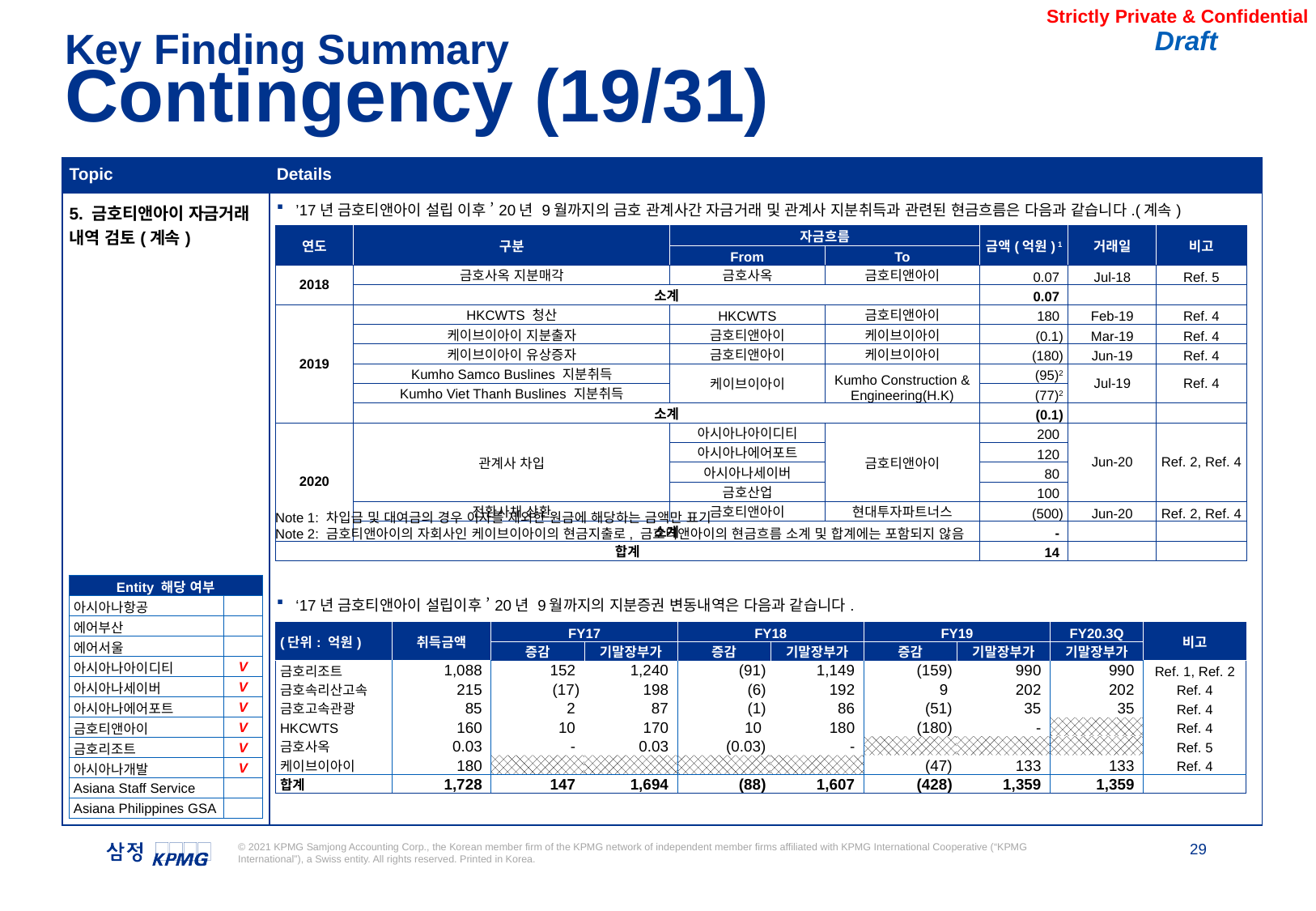

Key Finding Summary
Contingency (19/31)
| Topic | Details |
| --- | --- |
| 5. 금호티앤아이 자금거래 내역 검토(계속) | ’17년 금호티앤아이 설립 이후 ’20년 9월까지의 금호 관계사간 자금거래 및 관계사 지분취득과 관련된 현금흐름은 다음과 같습니다.(계속) ‘17년 금호티앤아이 설립이후 ’20년 9월까지의 지분증권 변동내역은 다음과 같습니다. |
| 연도 | 구분 | 자금흐름 |  | 금액(억원) 1 | 거래일 | 비고 |
| --- | --- | --- | --- | --- | --- | --- |
|  |  | From | To |  |  |  |
| 2018 | 금호사옥 지분매각 | 금호사옥 | 금호티앤아이 | 0.07 | Jul-18 | Ref. 5 |
|  | 소계 |  |  | 0.07 |  |  |
| 2019 | HKCWTS 청산 | HKCWTS | 금호티앤아이 | 180 | Feb-19 | Ref. 4 |
|  | 케이브이아이 지분출자 | 금호티앤아이 | 케이브이아이 | (0.1) | Mar-19 | Ref. 4 |
|  | 케이브이아이 유상증자 | 금호티앤아이 | 케이브이아이 | (180) | Jun-19 | Ref. 4 |
|  | Kumho Samco Buslines 지분취득 | 케이브이아이 | Kumho Construction & Engineering(H.K) | (95)2 | Jul-19 | Ref. 4 |
|  | Kumho Viet Thanh Buslines 지분취득 |  |  | (77)2 |  |  |
|  | 소계 |  |  | (0.1) |  |  |
| 2020 | 관계사 차입 | 아시아나아이디티 | 금호티앤아이 | 200 | Jun-20 | Ref. 2, Ref. 4 |
|  |  | 아시아나에어포트 |  | 120 |  |  |
|  |  | 아시아나세이버 |  | 80 |  |  |
|  |  | 금호산업 |  | 100 |  |  |
|  | 전환사채 상환 | 금호티앤아이 | 현대투자파트너스 | (500) | Jun-20 | Ref. 2, Ref. 4 |
|  | 소계 |  |  | - |  |  |
| 합계 |  |  |  | 14 |  |  |
Note 1: 차입금 및 대여금의 경우 이자를 제외한 원금에 해당하는 금액만 표기
Note 2: 금호티앤아이의 자회사인 케이브이아이의 현금지출로, 금호티앤아이의 현금흐름 소계 및 합계에는 포함되지 않음
| Entity 해당 여부 |  |
| --- | --- |
| 아시아나항공 |  |
| 에어부산 |  |
| 에어서울 |  |
| 아시아나아이디티 | V |
| 아시아나세이버 | V |
| 아시아나에어포트 | V |
| 금호티앤아이 | V |
| 금호리조트 | V |
| 아시아나개발 | V |
| Asiana Staff Service |  |
| Asiana Philippines GSA |  |
| (단위: 억원) | 취득금액 | FY17 |  | FY18 |  | FY19 |  | FY20.3Q | 비고 |
| --- | --- | --- | --- | --- | --- | --- | --- | --- | --- |
|  |  | 증감 | 기말장부가 | 증감 | 기말장부가 | 증감 | 기말장부가 | 기말장부가 |  |
| 금호리조트 | 1,088 | 152 | 1,240 | (91) | 1,149 | (159) | 990 | 990 | Ref. 1, Ref. 2 |
| 금호속리산고속 | 215 | (17) | 198 | (6) | 192 | 9 | 202 | 202 | Ref. 4 |
| 금호고속관광 | 85 | 2 | 87 | (1) | 86 | (51) | 35 | 35 | Ref. 4 |
| HKCWTS | 160 | 10 | 170 | 10 | 180 | (180) | - |  | Ref. 4 |
| 금호사옥 | 0.03 | - | 0.03 | (0.03) | - |  |  |  | Ref. 5 |
| 케이브이아이 | 180 |  |  |  |  | (47) | 133 | 133 | Ref. 4 |
| 합계 | 1,728 | 147 | 1,694 | (88) | 1,607 | (428) | 1,359 | 1,359 |  |